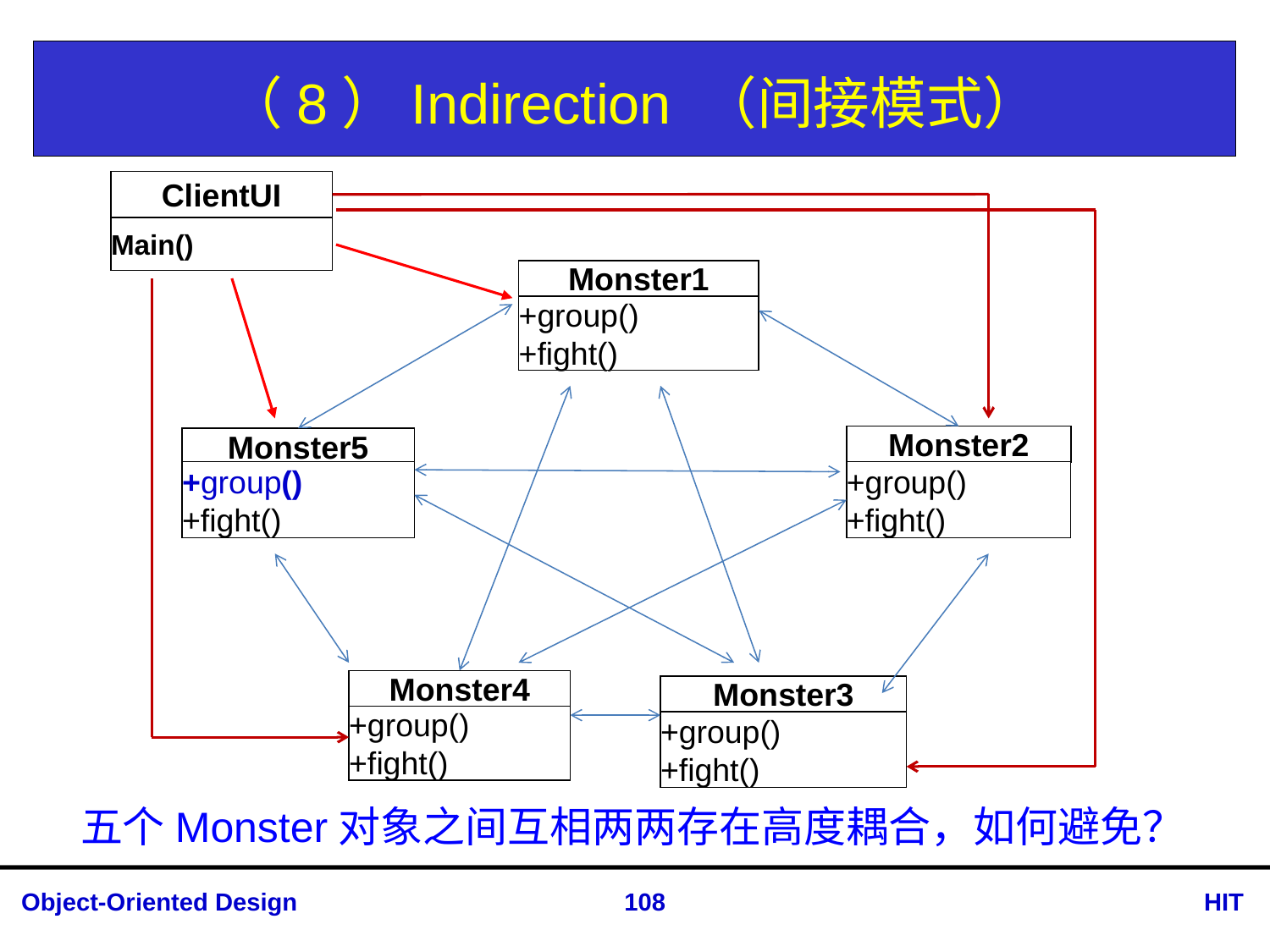

# （8）Indirection （间接模式）
ClientUI
Main()

Monster1

+group()
+fight()
Monster2
Monster5
+group()
+fight()
+group()
+fight()
Monster4
Monster3
+group()
+fight()
+group()
+fight()
五个Monster对象之间互相两两存在高度耦合，如何避免？